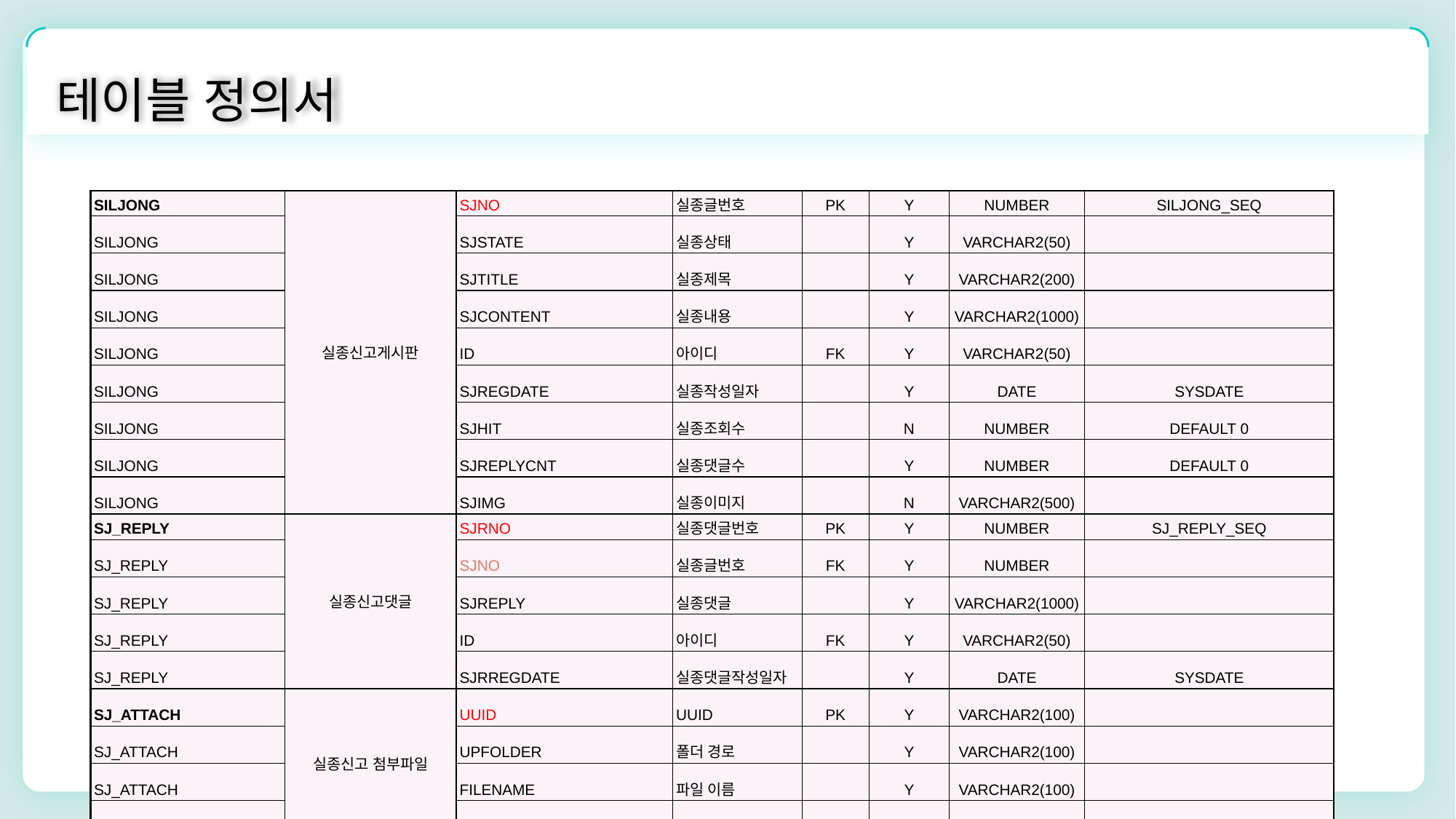

테이블 정의서
| SILJONG | 실종신고게시판 | SJNO | 실종글번호 | PK | Y | NUMBER | SILJONG\_SEQ |
| --- | --- | --- | --- | --- | --- | --- | --- |
| SILJONG |  | SJSTATE | 실종상태 |  | Y | VARCHAR2(50) |  |
| SILJONG |  | SJTITLE | 실종제목 |  | Y | VARCHAR2(200) |  |
| SILJONG |  | SJCONTENT | 실종내용 |  | Y | VARCHAR2(1000) |  |
| SILJONG |  | ID | 아이디 | FK | Y | VARCHAR2(50) |  |
| SILJONG |  | SJREGDATE | 실종작성일자 |  | Y | DATE | SYSDATE |
| SILJONG |  | SJHIT | 실종조회수 |  | N | NUMBER | DEFAULT 0 |
| SILJONG |  | SJREPLYCNT | 실종댓글수 |  | Y | NUMBER | DEFAULT 0 |
| SILJONG |  | SJIMG | 실종이미지 |  | N | VARCHAR2(500) |  |
| SJ\_REPLY | 실종신고댓글 | SJRNO | 실종댓글번호 | PK | Y | NUMBER | SJ\_REPLY\_SEQ |
| SJ\_REPLY |  | SJNO | 실종글번호 | FK | Y | NUMBER |  |
| SJ\_REPLY |  | SJREPLY | 실종댓글 |  | Y | VARCHAR2(1000) |  |
| SJ\_REPLY |  | ID | 아이디 | FK | Y | VARCHAR2(50) |  |
| SJ\_REPLY |  | SJRREGDATE | 실종댓글작성일자 |  | Y | DATE | SYSDATE |
| SJ\_ATTACH | 실종신고 첨부파일 | UUID | UUID | PK | Y | VARCHAR2(100) |  |
| SJ\_ATTACH |  | UPFOLDER | 폴더 경로 |  | Y | VARCHAR2(100) |  |
| SJ\_ATTACH |  | FILENAME | 파일 이름 |  | Y | VARCHAR2(100) |  |
| SJ\_ATTACH |  | SJNO | 실종글번호 | FK | Y | NUMBER |  |